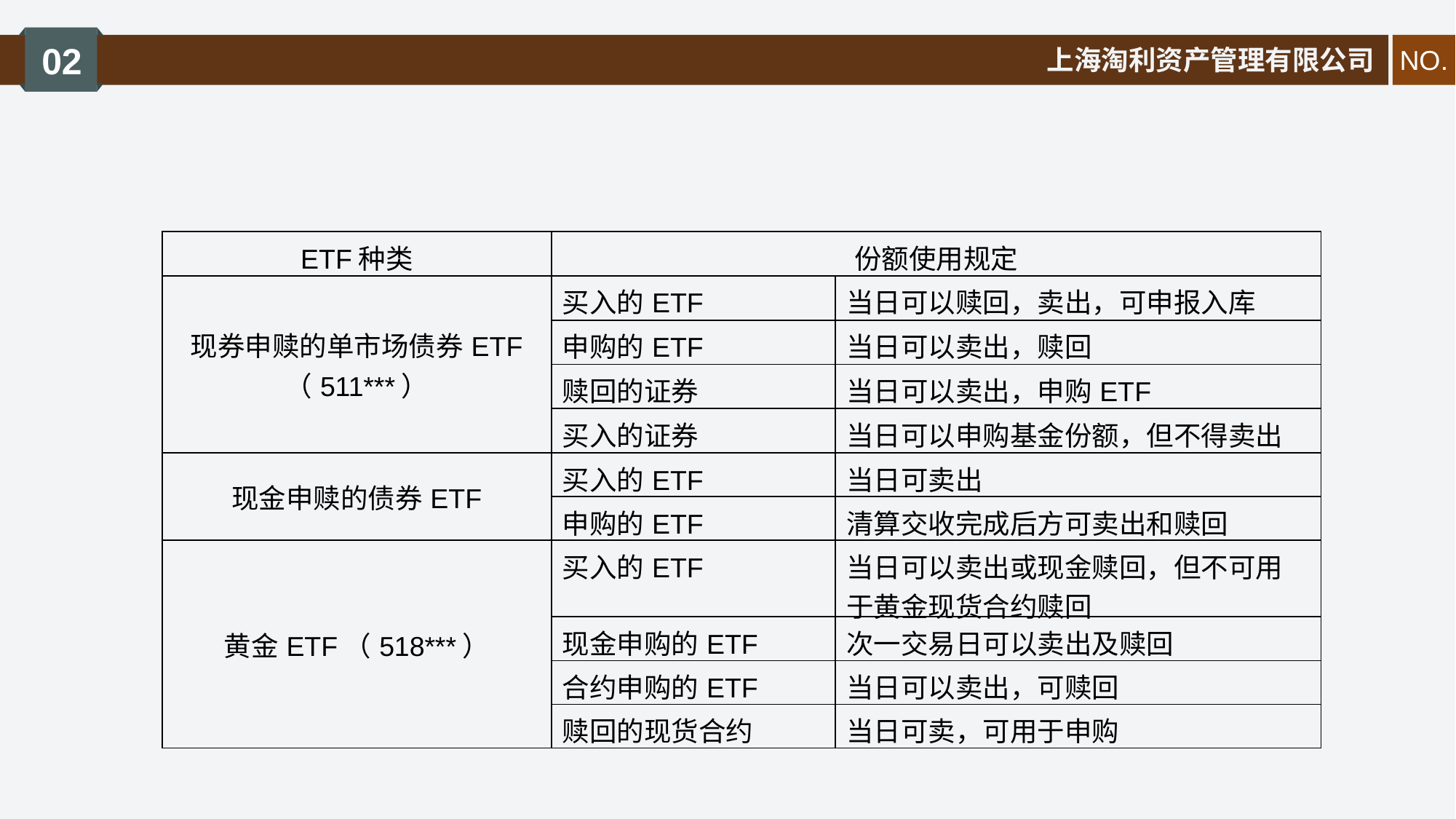

02
上海淘利资产管理有限公司
NO.
| ETF种类 | 份额使用规定 |  |
| --- | --- | --- |
| 现券申赎的单市场债券ETF （511\*\*\*） | 买入的ETF | 当日可以赎回，卖出，可申报入库 |
|  | 申购的ETF | 当日可以卖出，赎回 |
|  | 赎回的证券 | 当日可以卖出，申购ETF |
|  | 买入的证券 | 当日可以申购基金份额，但不得卖出 |
| 现金申赎的债券ETF | 买入的ETF | 当日可卖出 |
|  | 申购的ETF | 清算交收完成后方可卖出和赎回 |
| 黄金ETF（518\*\*\*） | 买入的ETF | 当日可以卖出或现金赎回，但不可用于黄金现货合约赎回 |
|  | 现金申购的ETF | 次一交易日可以卖出及赎回 |
|  | 合约申购的ETF | 当日可以卖出，可赎回 |
|  | 赎回的现货合约 | 当日可卖，可用于申购 |